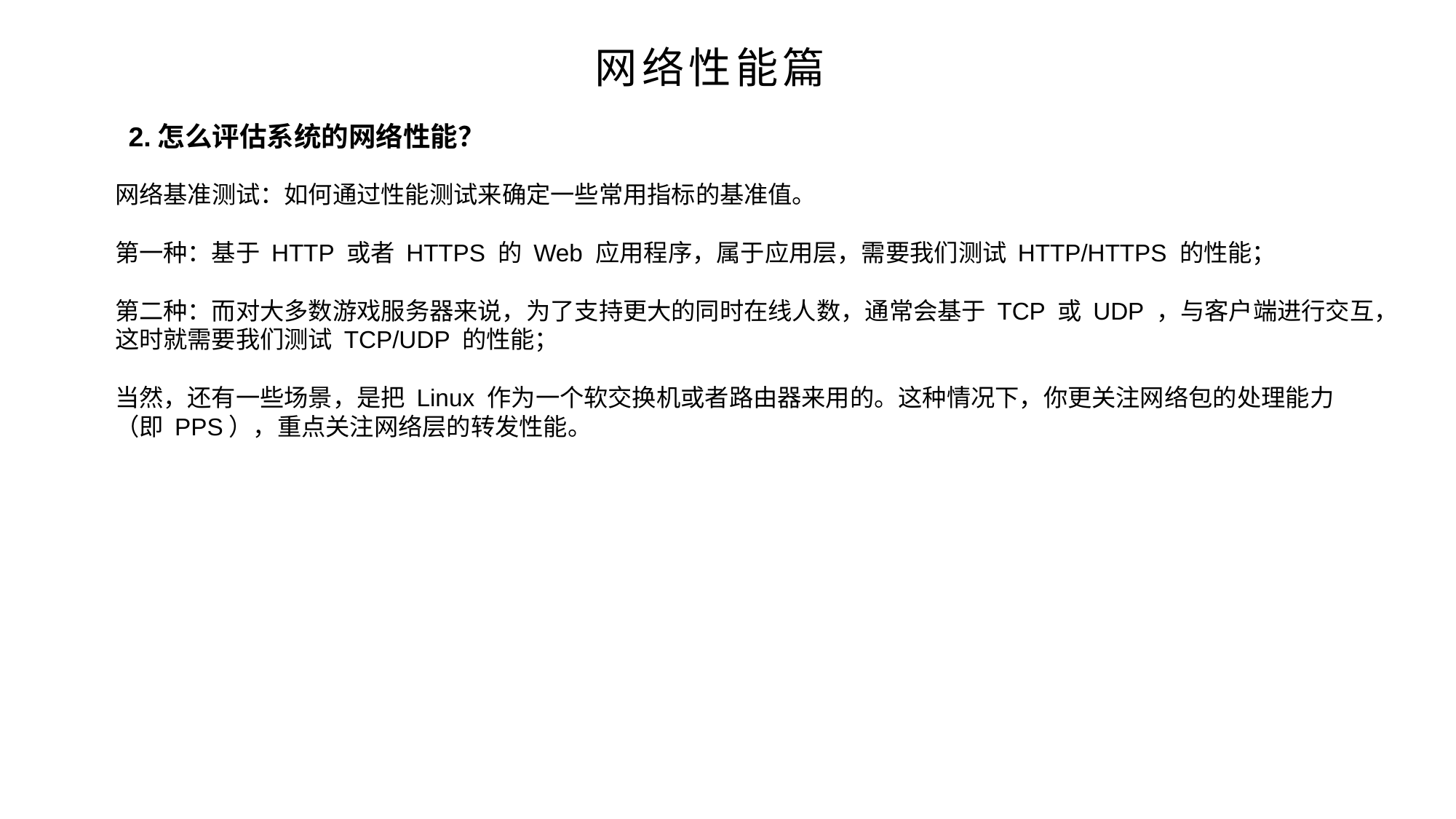

网络性能篇
2.怎么评估系统的网络性能？
网络基准测试：如何通过性能测试来确定一些常用指标的基准值。

第一种：基于 HTTP 或者 HTTPS 的 Web 应用程序，属于应用层，需要我们测试 HTTP/HTTPS 的性能；

第二种：而对大多数游戏服务器来说，为了支持更大的同时在线人数，通常会基于 TCP 或 UDP ，与客户端进行交互，这时就需要我们测试 TCP/UDP 的性能；

当然，还有一些场景，是把 Linux 作为一个软交换机或者路由器来用的。这种情况下，你更关注网络包的处理能力（即 PPS），重点关注网络层的转发性能。